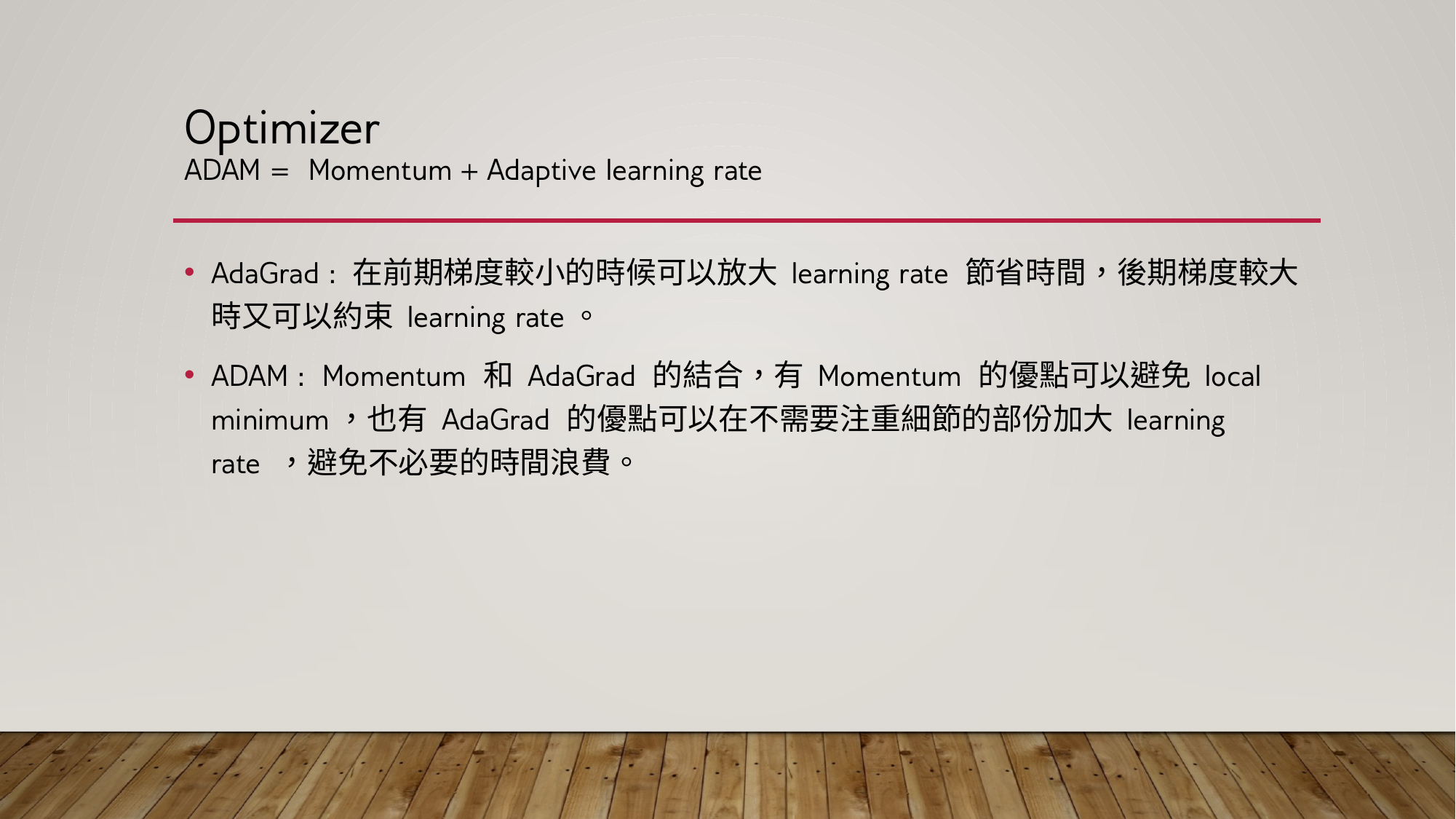

# Optimizer ADAM =  Momentum + Adaptive learning rate
AdaGrad : 在前期梯度較小的時候可以放大 learning rate 節省時間，後期梯度較大時又可以約束 learning rate。
ADAM :  Momentum 和 AdaGrad 的結合，有 Momentum 的優點可以避免 local minimum，也有 AdaGrad 的優點可以在不需要注重細節的部份加大 learning rate ，避免不必要的時間浪費。